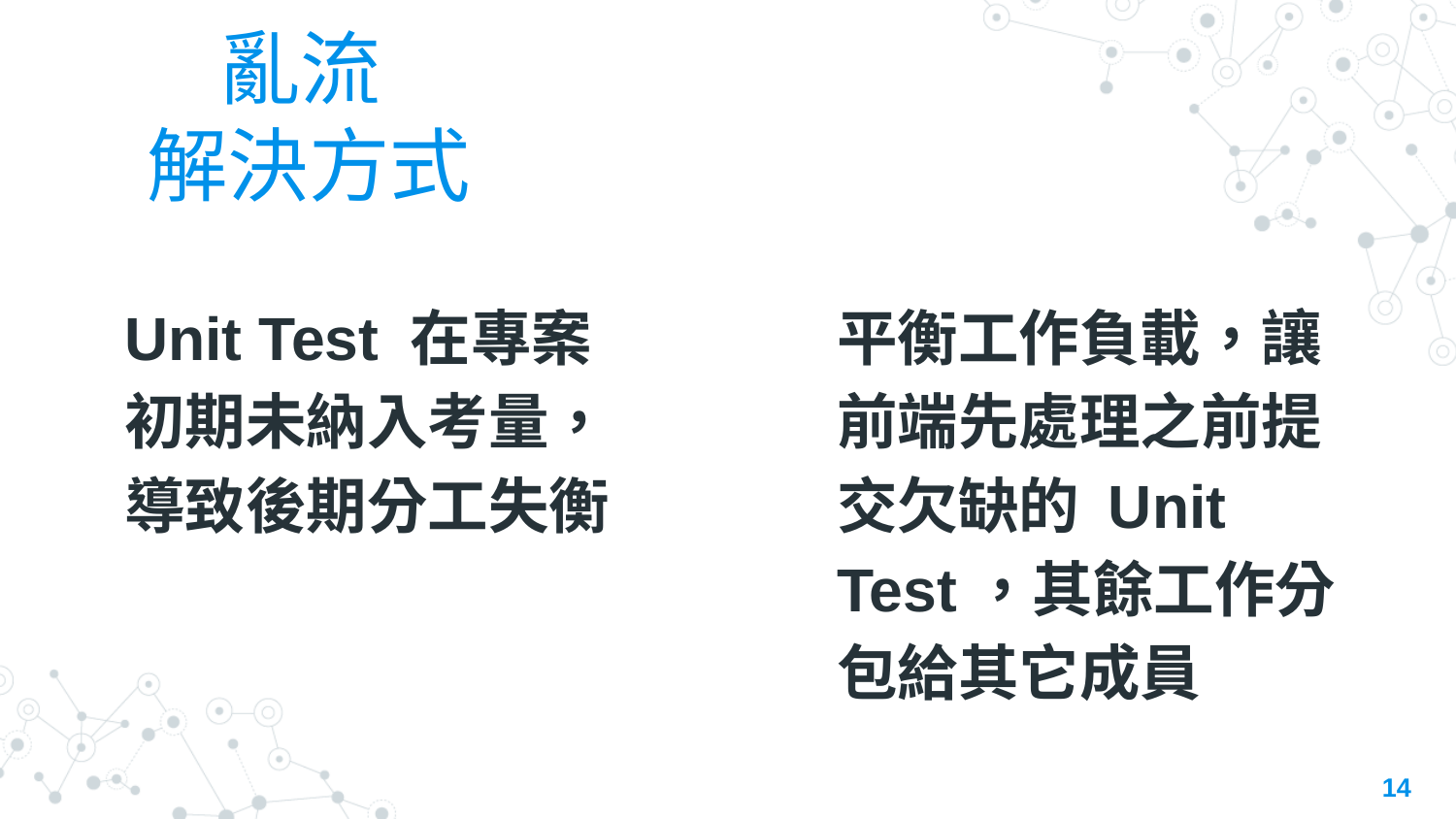

# 亂流							 解決方式
Unit Test 在專案初期未納入考量，導致後期分工失衡
平衡工作負載，讓前端先處理之前提交欠缺的 Unit Test，其餘工作分包給其它成員
14